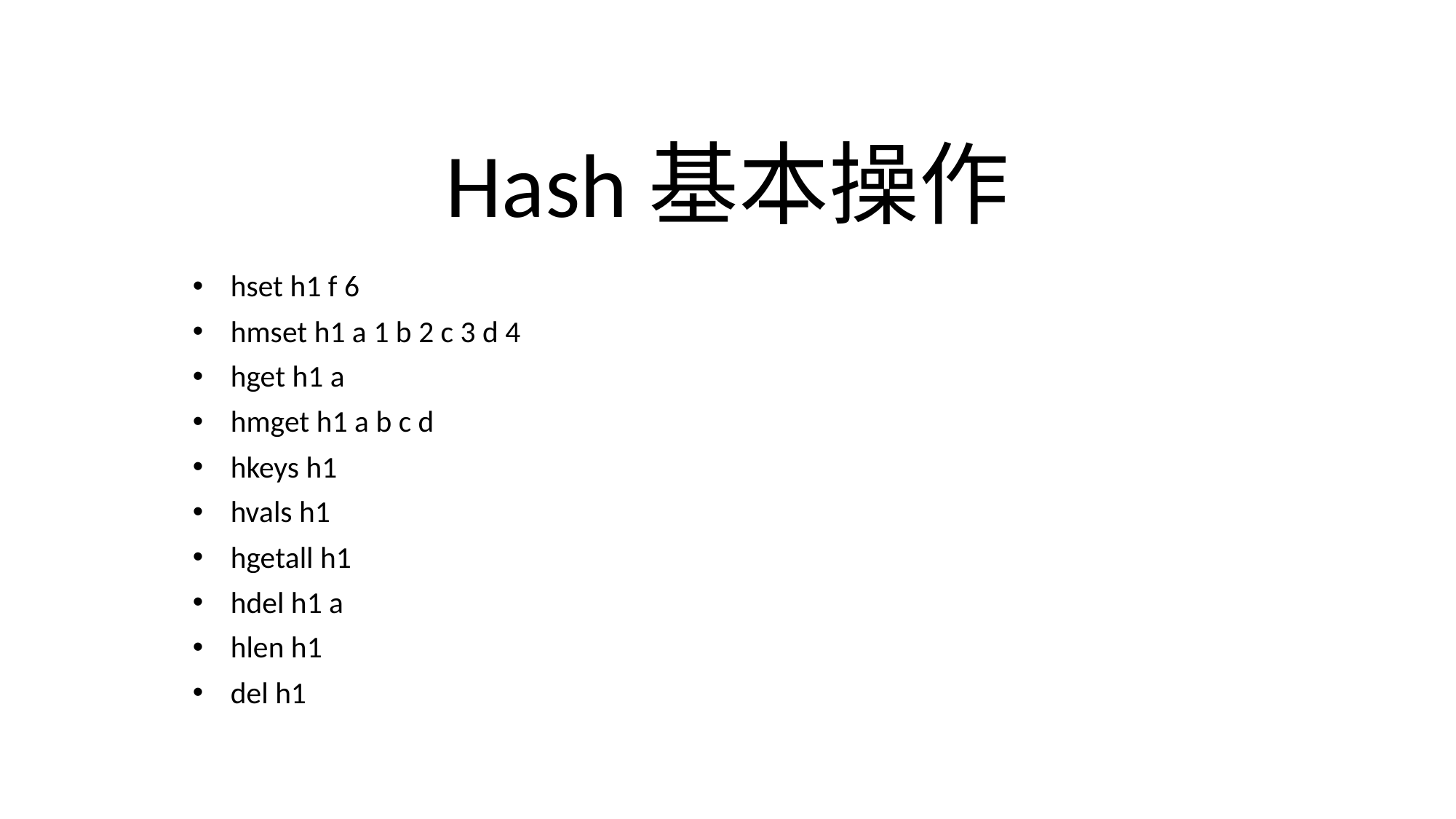

# Hash基本操作
hset h1 f 6
hmset h1 a 1 b 2 c 3 d 4
hget h1 a
hmget h1 a b c d
hkeys h1
hvals h1
hgetall h1
hdel h1 a
hlen h1
del h1